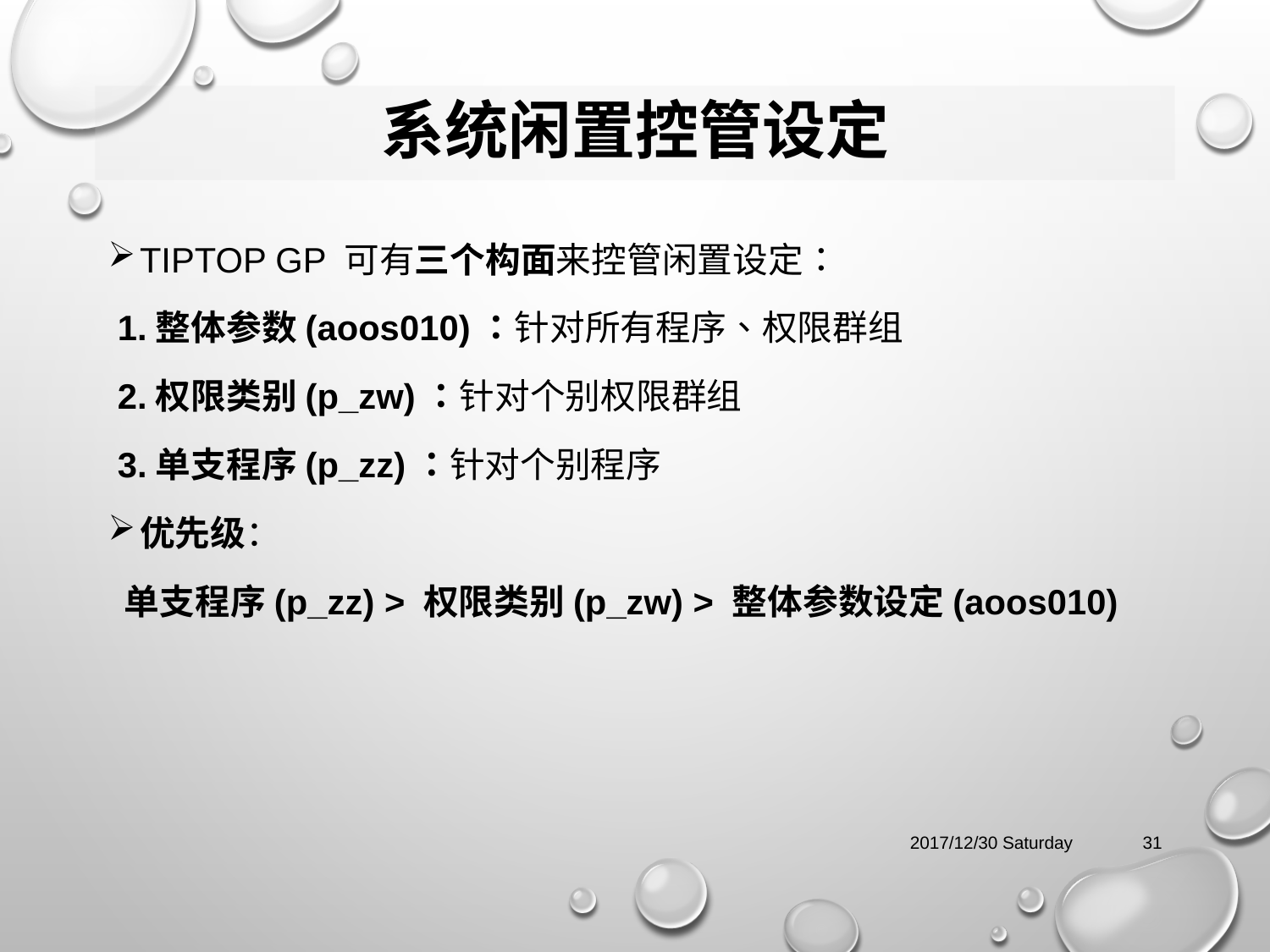

# 系统闲置控管设定
TIPTOP GP 可有三个构面来控管闲置设定：
 1.整体参数(aoos010)：针对所有程序、权限群组
 2.权限类别(p_zw)：针对个别权限群组
 3.单支程序(p_zz)：针对个别程序
优先级：
 单支程序(p_zz) > 权限类别(p_zw) > 整体参数设定(aoos010)

2017/12/30 Saturday
31